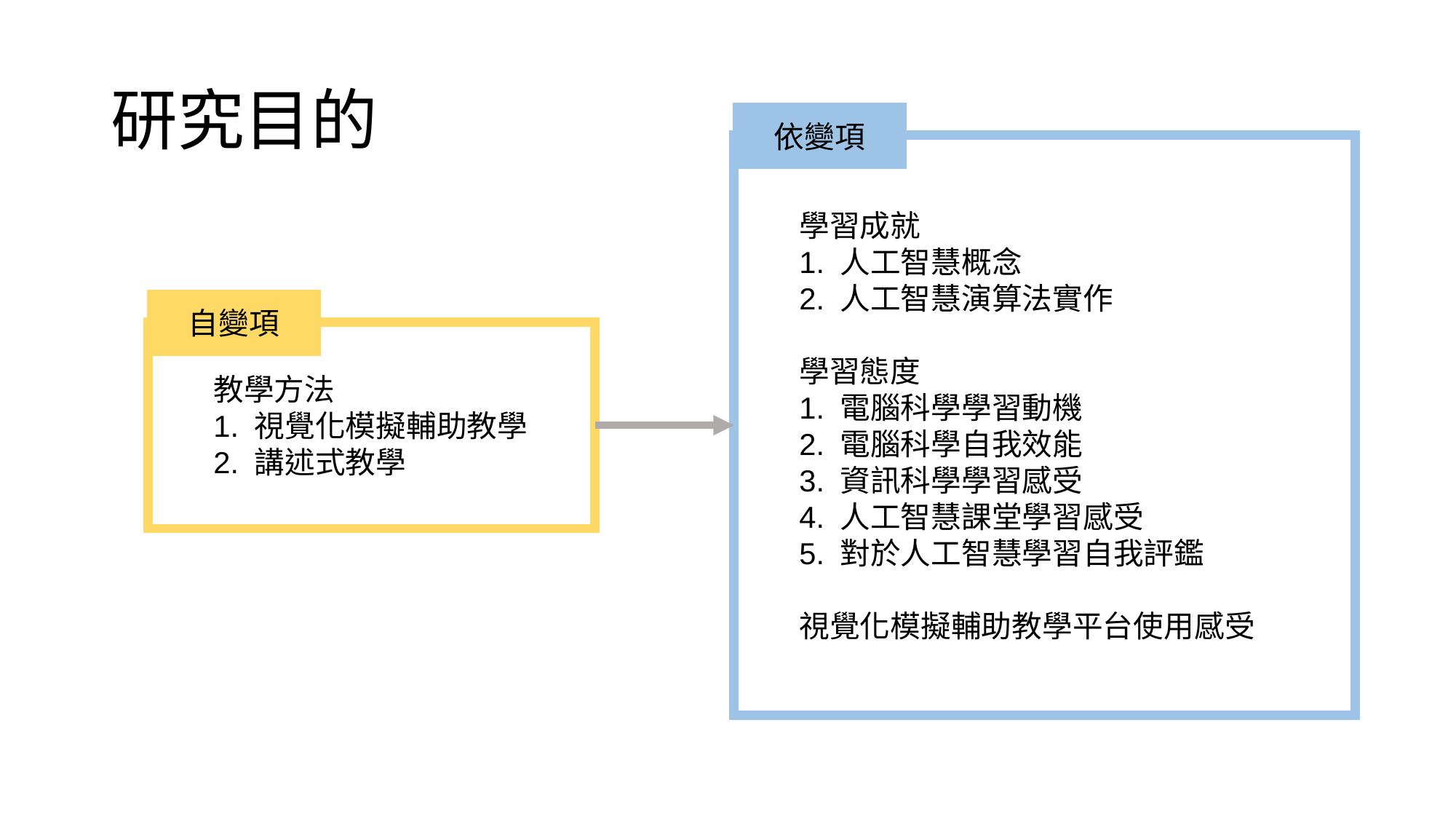

# 研究目的
依變項
學習成就
1. 人工智慧概念
2. 人工智慧演算法實作

學習態度
1. 電腦科學學習動機
2. 電腦科學自我效能
3. 資訊科學學習感受
4. 人工智慧課堂學習感受
5. 對於人工智慧學習自我評鑑

視覺化模擬輔助教學平台使用感受
自變項
教學方法
1. 視覺化模擬輔助教學
2. 講述式教學